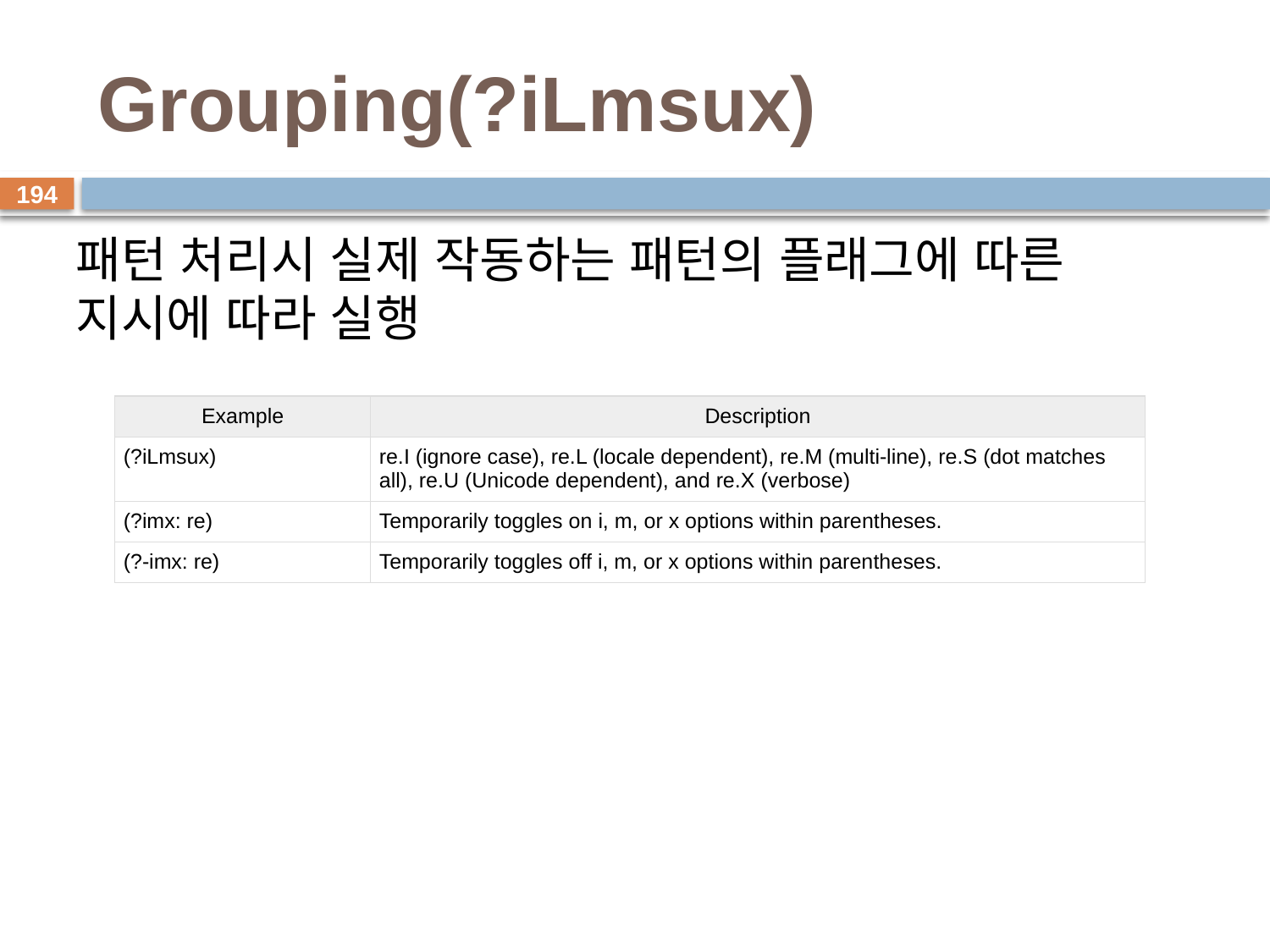

# Grouping(?iLmsux)
194
패턴 처리시 실제 작동하는 패턴의 플래그에 따른 지시에 따라 실행

| Example | Description |
| --- | --- |
| (?iLmsux) | re.I (ignore case), re.L (locale dependent), re.M (multi-line), re.S (dot matches all), re.U (Unicode dependent), and re.X (verbose) |
| (?imx: re) | Temporarily toggles on i, m, or x options within parentheses. |
| (?-imx: re) | Temporarily toggles off i, m, or x options within parentheses. |